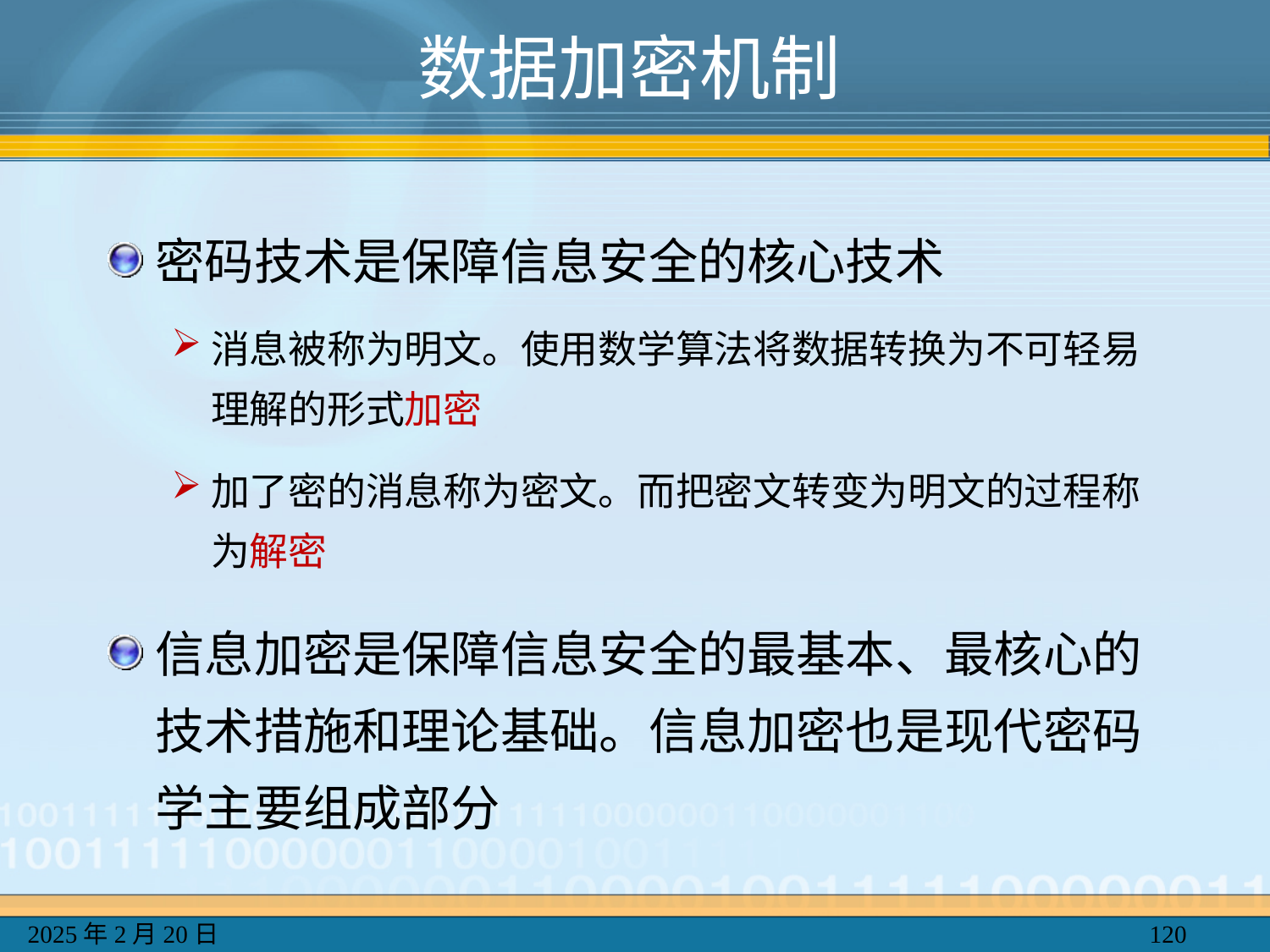

# 数据加密机制
密码技术是保障信息安全的核心技术
消息被称为明文。使用数学算法将数据转换为不可轻易理解的形式加密
加了密的消息称为密文。而把密文转变为明文的过程称为解密
信息加密是保障信息安全的最基本、最核心的技术措施和理论基础。信息加密也是现代密码学主要组成部分
2025年2月20日
120